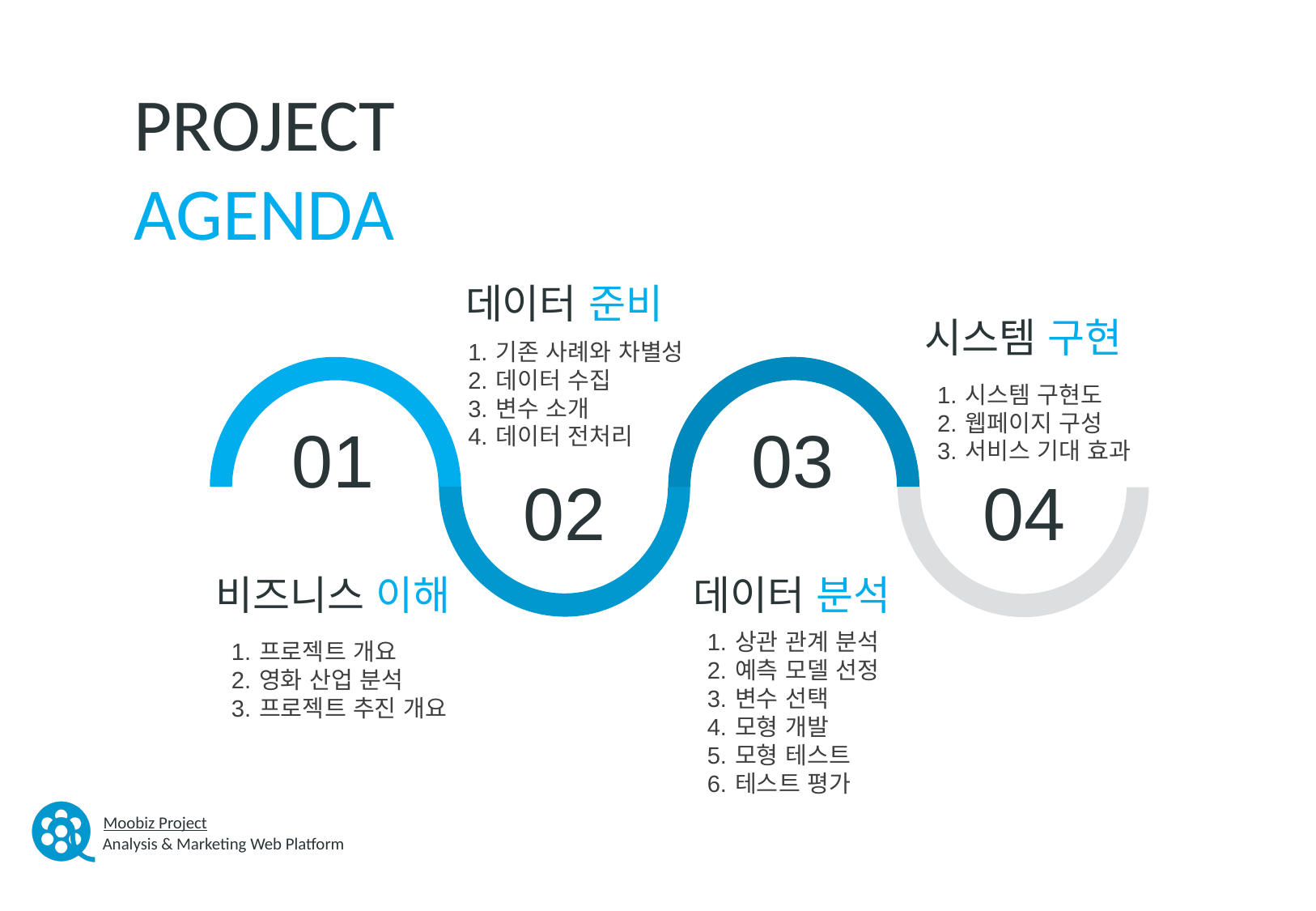

project agenda
데이터 준비
기존 사례와 차별성
데이터 수집
변수 소개
데이터 전처리
시스템 구현
시스템 구현도
웹페이지 구성
서비스 기대 효과

01
03
02
04
데이터 분석
상관 관계 분석
예측 모델 선정
변수 선택
모형 개발
모형 테스트
테스트 평가
비즈니스 이해
프로젝트 개요
영화 산업 분석
프로젝트 추진 개요